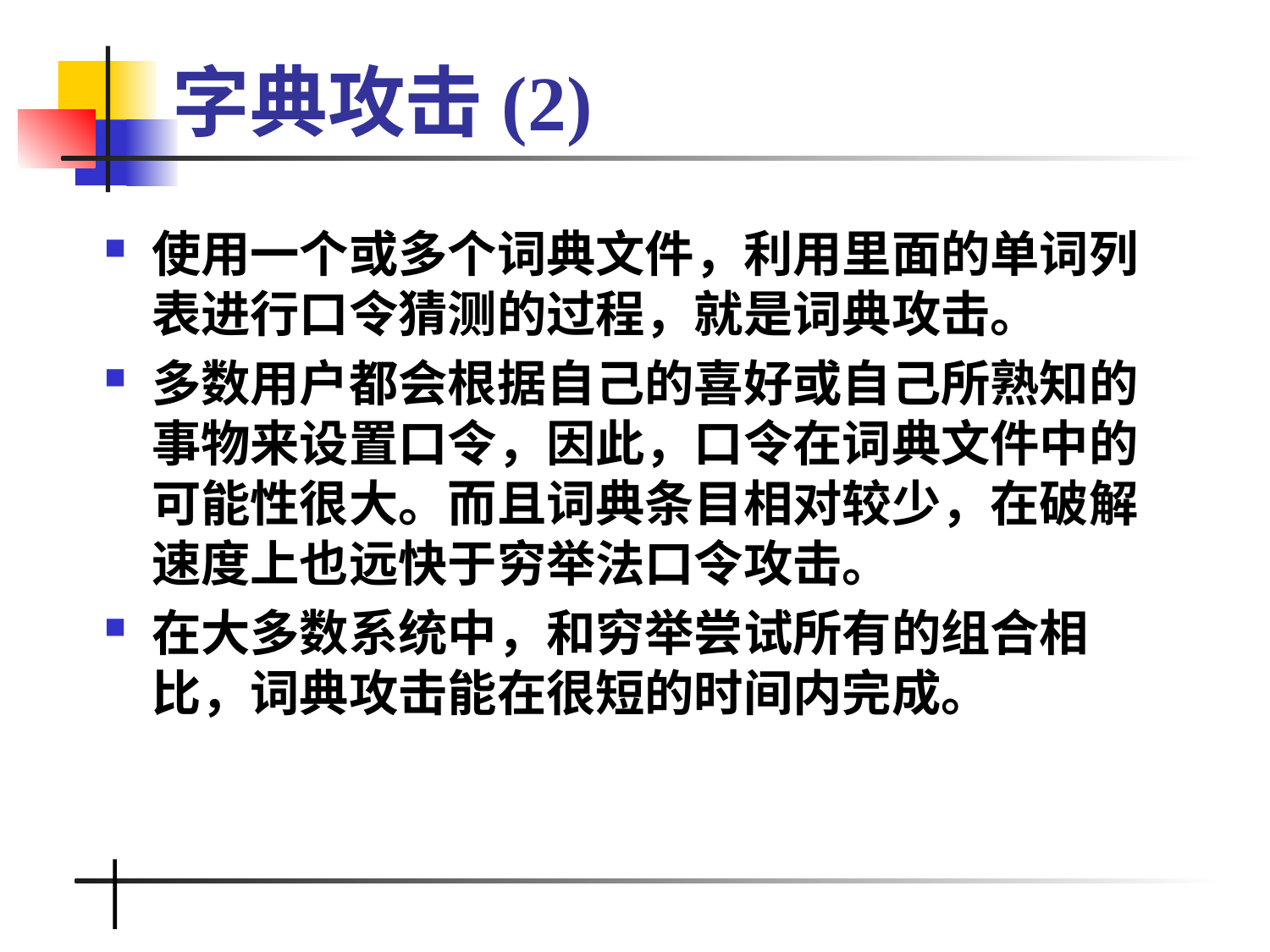

# 字典攻击(2)
使用一个或多个词典文件，利用里面的单词列表进行口令猜测的过程，就是词典攻击。
多数用户都会根据自己的喜好或自己所熟知的事物来设置口令，因此，口令在词典文件中的可能性很大。而且词典条目相对较少，在破解速度上也远快于穷举法口令攻击。
在大多数系统中，和穷举尝试所有的组合相比，词典攻击能在很短的时间内完成。